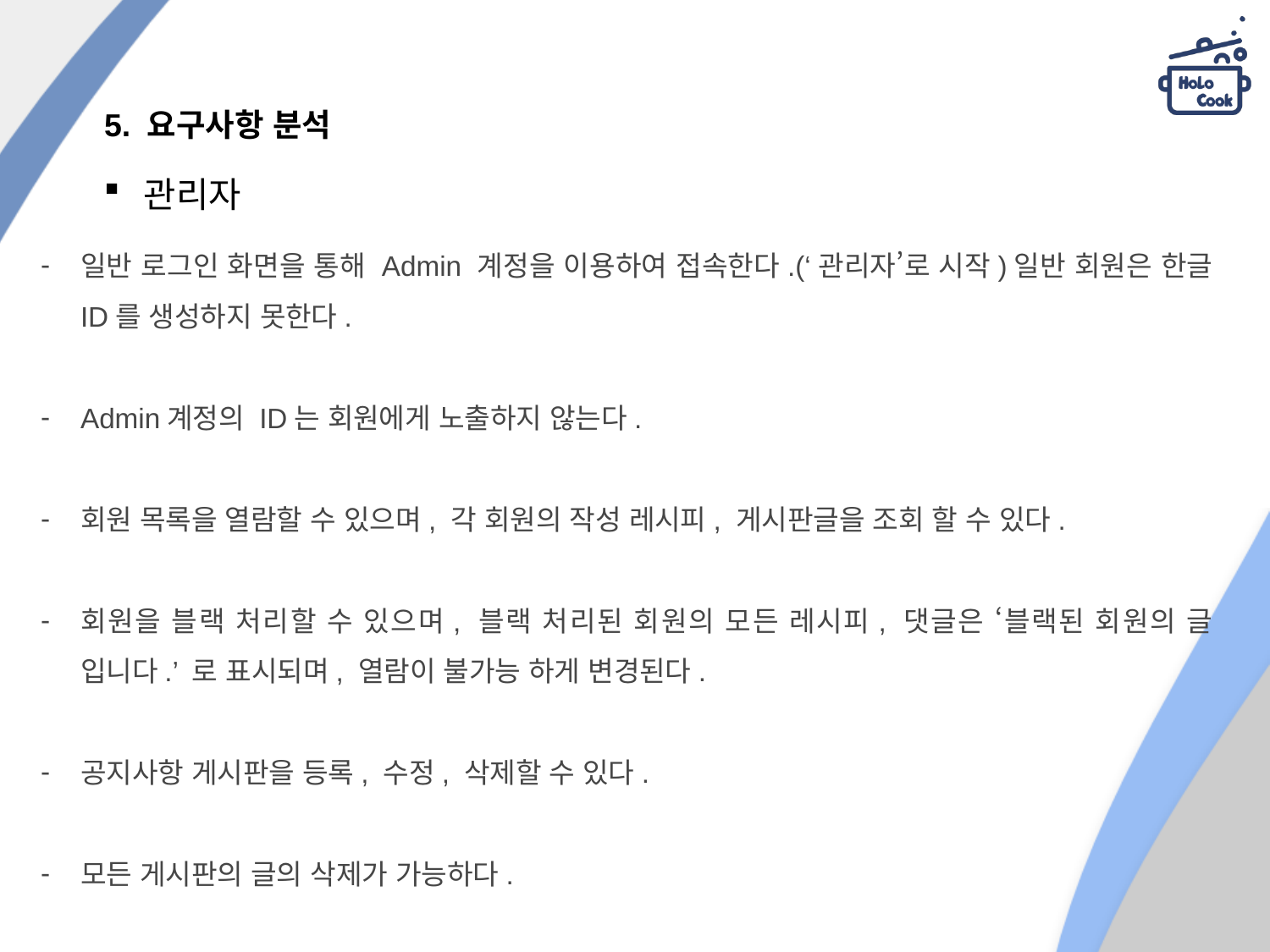

# 5. 요구사항 분석
관리자
일반 로그인 화면을 통해 Admin 계정을 이용하여 접속한다.(‘관리자’로 시작)일반 회원은 한글 ID를 생성하지 못한다.

Admin계정의 ID는 회원에게 노출하지 않는다.

회원 목록을 열람할 수 있으며, 각 회원의 작성 레시피, 게시판글을 조회 할 수 있다.

회원을 블랙 처리할 수 있으며, 블랙 처리된 회원의 모든 레시피, 댓글은 ‘블랙된 회원의 글 입니다.’ 로 표시되며, 열람이 불가능 하게 변경된다.

공지사항 게시판을 등록, 수정, 삭제할 수 있다.

모든 게시판의 글의 삭제가 가능하다.